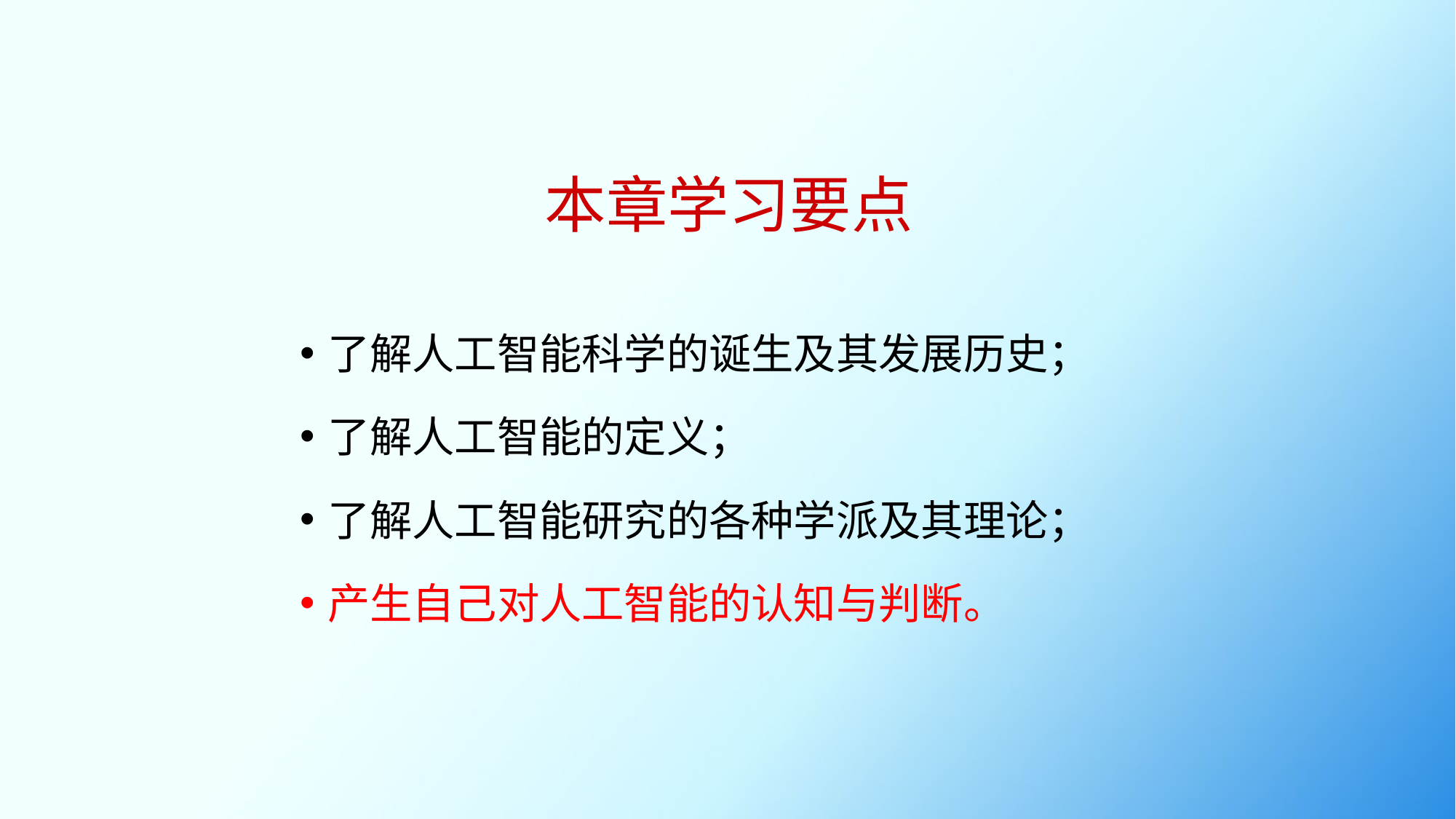

# 本章学习要点
了解人工智能科学的诞生及其发展历史；
了解人工智能的定义；
了解人工智能研究的各种学派及其理论；
产生自己对人工智能的认知与判断。